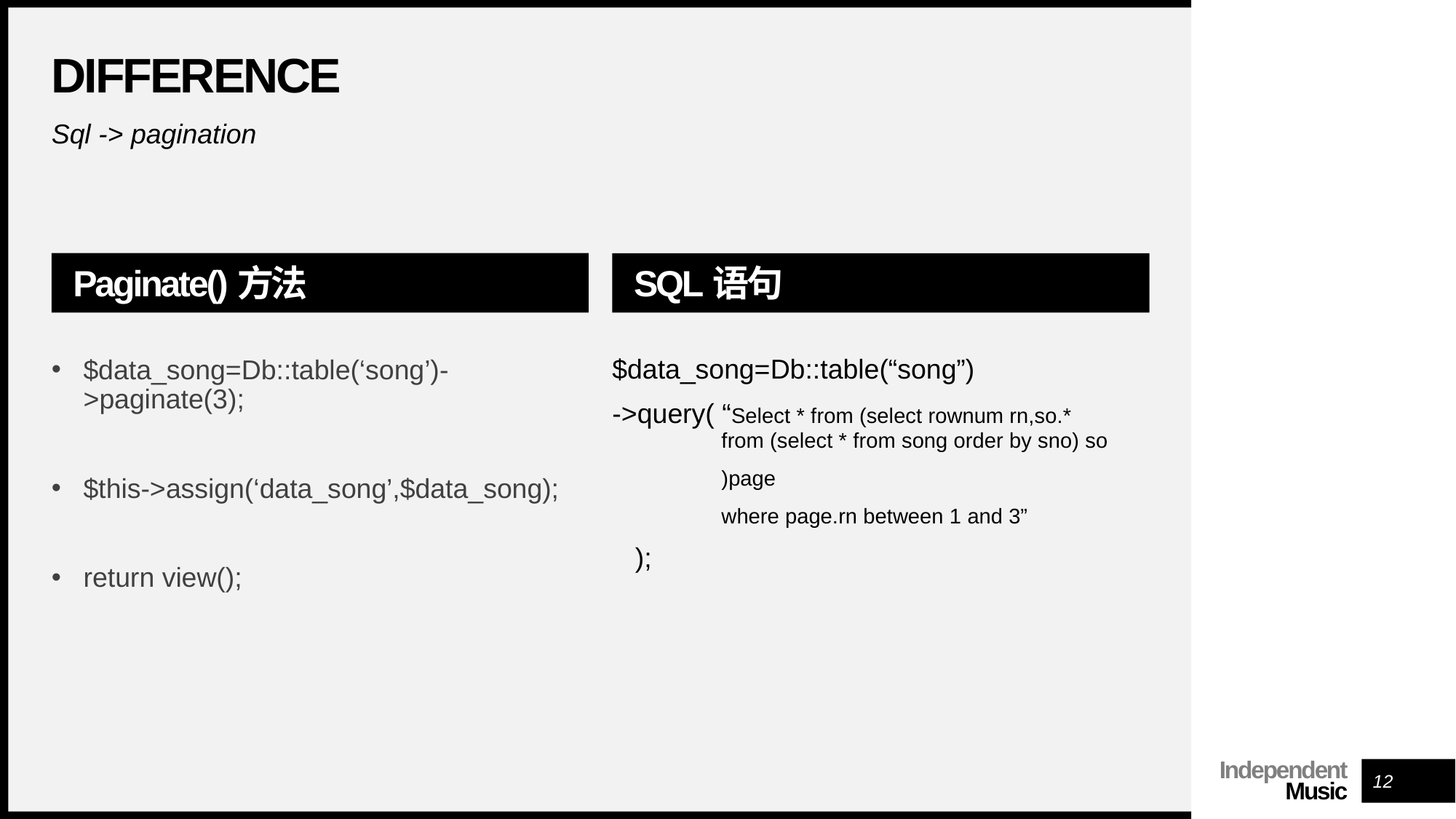

# DIfference
Sql -> pagination
Paginate()方法
SQL语句
$data_song=Db::table(“song”)
->query( “Select * from (select rownum rn,so.*    	from (select * from song order by sno) so
	)page
	where page.rn between 1 and 3”
   );
$data_song=Db::table(‘song’)->paginate(3);

$this->assign(‘data_song’,$data_song);

return view();
12